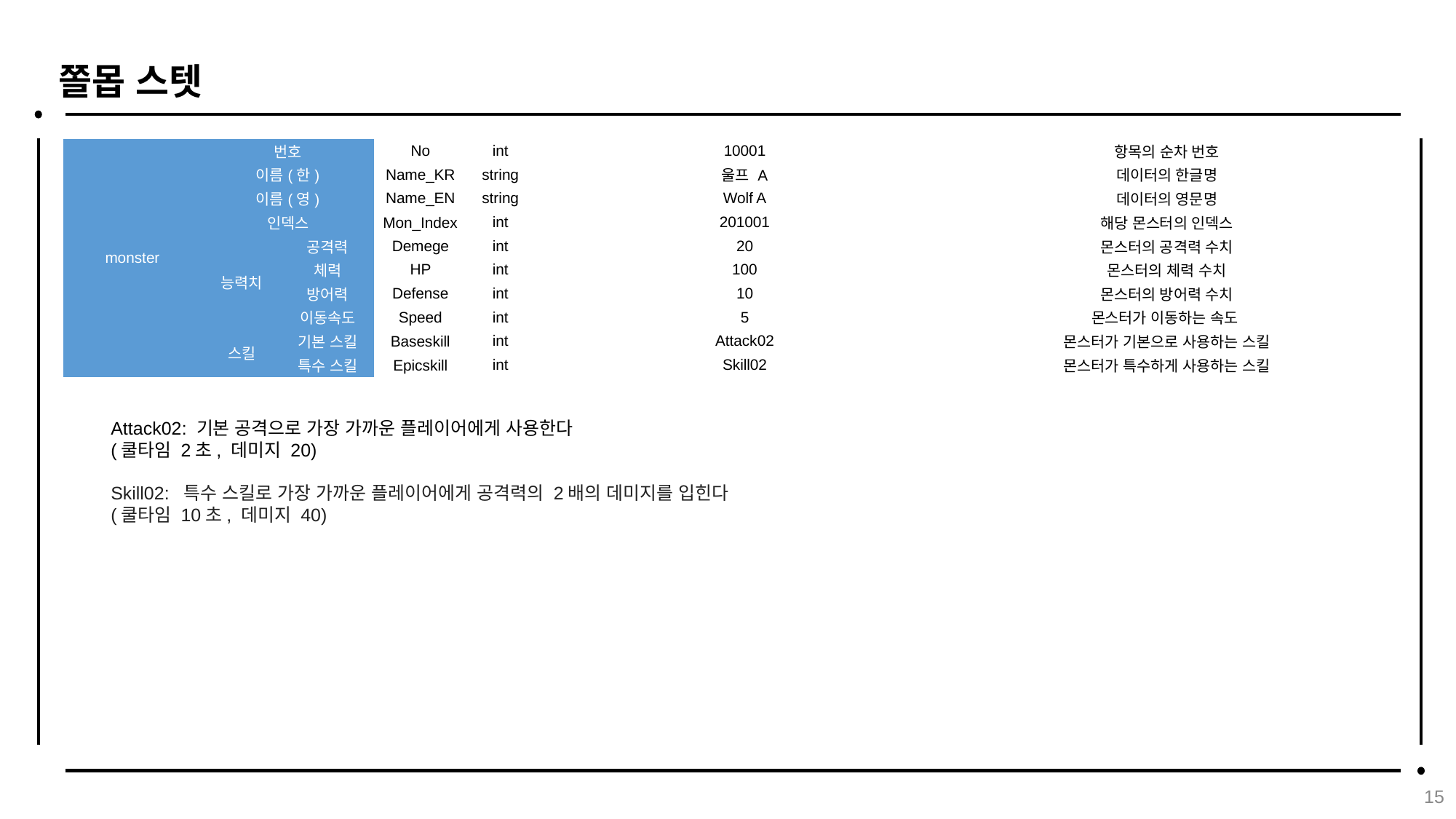

# 쫄몹 스텟

| monster | 번호 |  | No | int | 10001 | 항목의 순차 번호 |
| --- | --- | --- | --- | --- | --- | --- |
|  | 이름(한) |  | Name\_KR | string | 울프 A | 데이터의 한글명 |
|  | 이름(영) |  | Name\_EN | string | Wolf A | 데이터의 영문명 |
|  | 인덱스 |  | Mon\_Index | int | 201001 | 해당 몬스터의 인덱스 |
|  | 능력치 | 공격력 | Demege | int | 20 | 몬스터의 공격력 수치 |
|  |  | 체력 | HP | int | 100 | 몬스터의 체력 수치 |
|  |  | 방어력 | Defense | int | 10 | 몬스터의 방어력 수치 |
|  |  | 이동속도 | Speed | int | 5 | 몬스터가 이동하는 속도 |
|  | 스킬 | 기본 스킬 | Baseskill | int | Attack02 | 몬스터가 기본으로 사용하는 스킬 |
|  |  | 특수 스킬 | Epicskill | int | Skill02 | 몬스터가 특수하게 사용하는 스킬 |

Attack02: 기본 공격으로 가장 가까운 플레이어에게 사용한다
(쿨타임 2초, 데미지 20)

Skill02:  특수 스킬로 가장 가까운 플레이어에게 공격력의 2배의 데미지를 입힌다
(쿨타임 10초, 데미지 40)
15